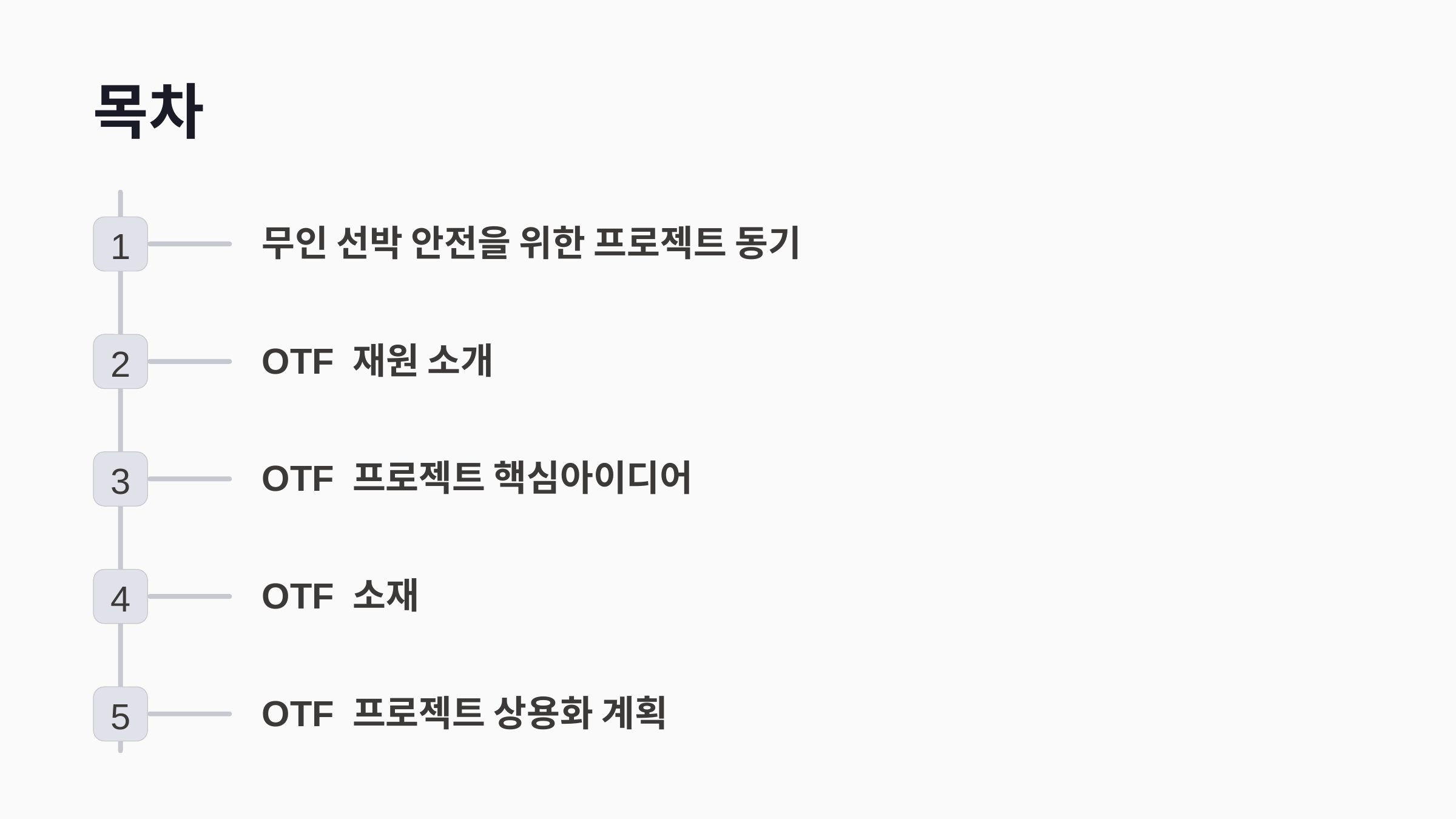

목차

무인 선박 안전을 위한 프로젝트 동기

1

OTF 재원 소개

2

OTF 프로젝트 핵심아이디어

3

OTF 소재

4

OTF 프로젝트 상용화 계획

5